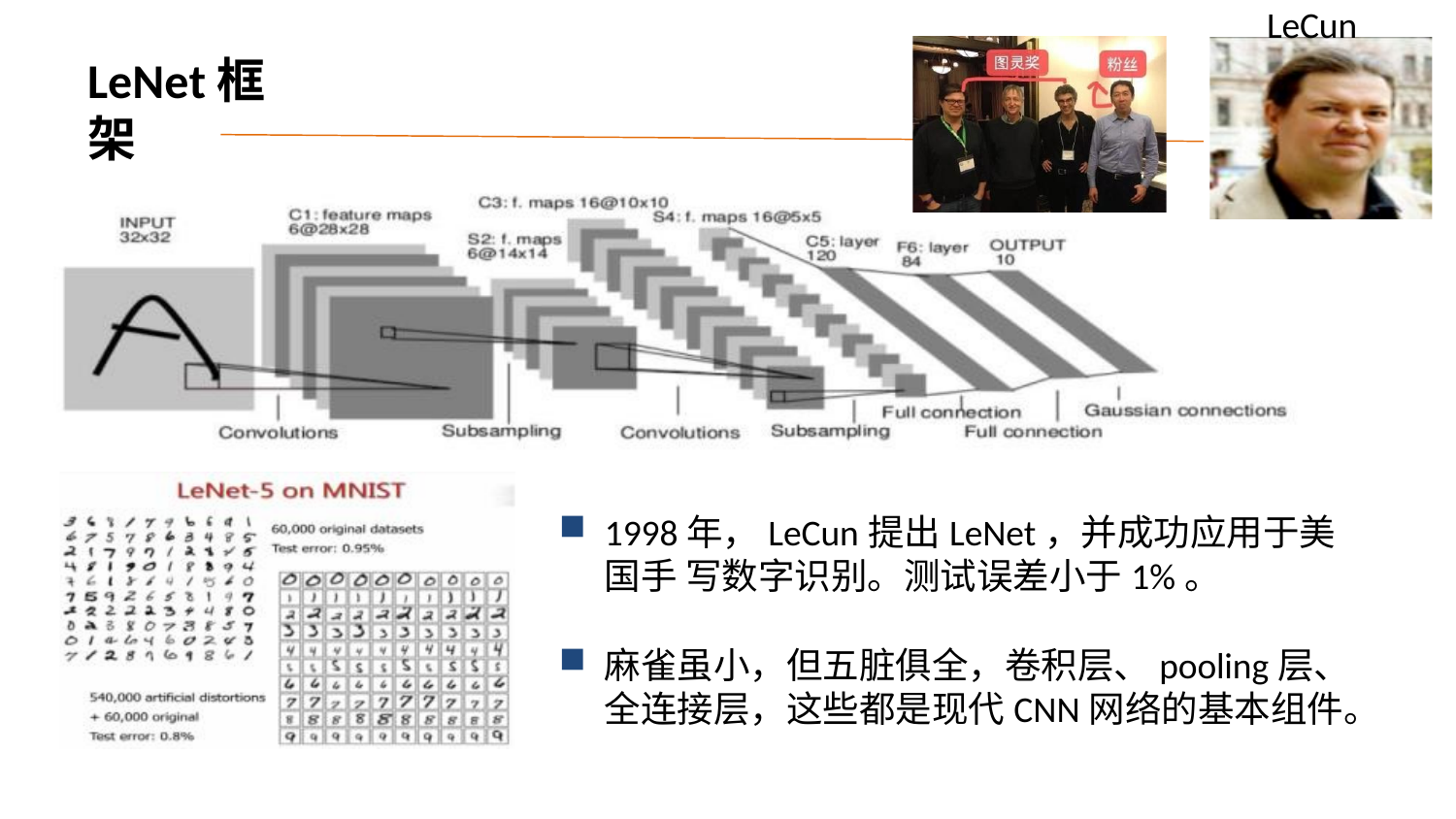

# LeCun

LeNet框架

1998年，LeCun提出LeNet，并成功应用于美国手 写数字识别。测试误差小于1%。

麻雀虽小，但五脏俱全，卷积层、pooling层、 全连接层，这些都是现代CNN网络的基本组件。